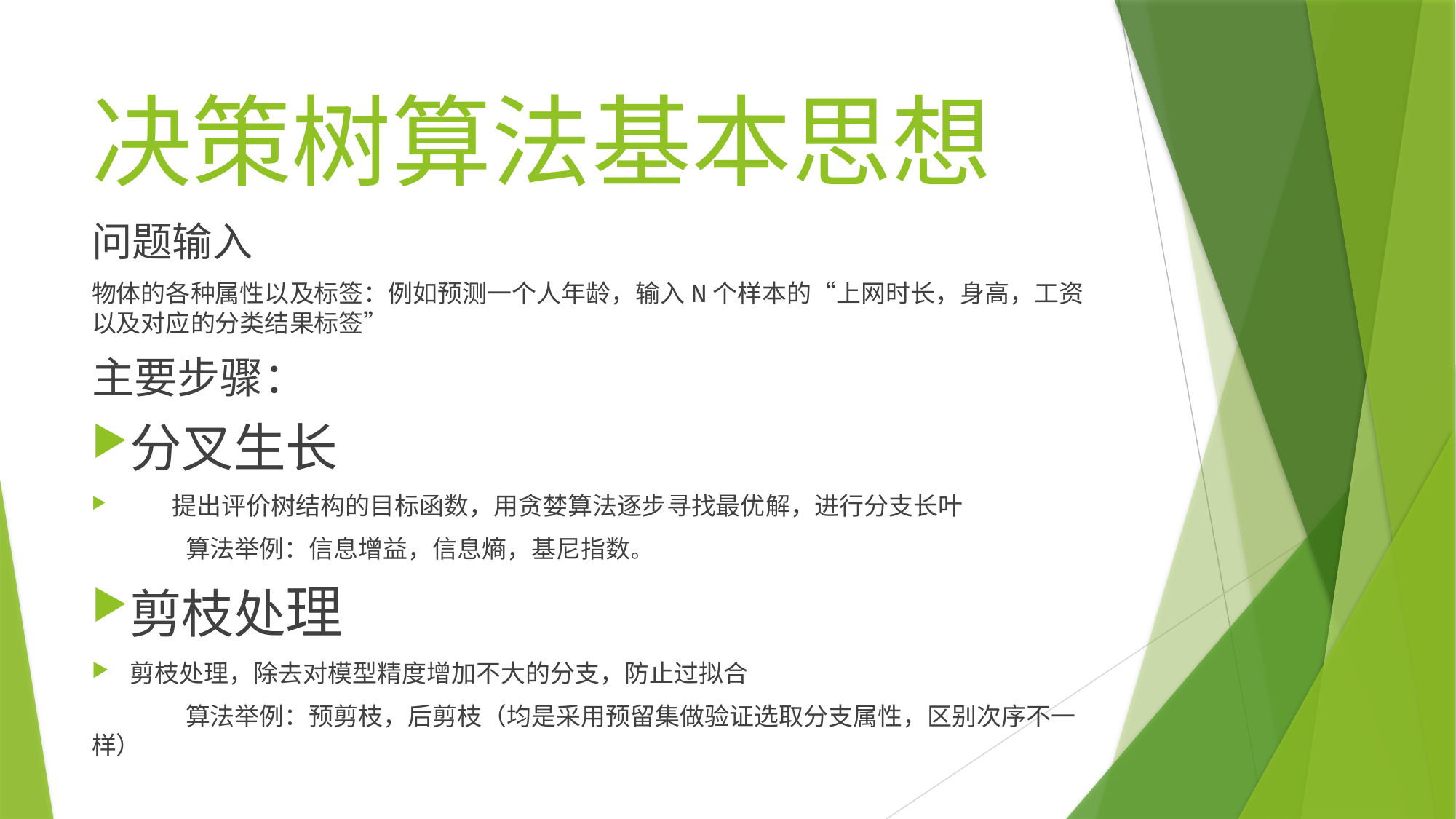

# 决策树算法基本思想
问题输入
物体的各种属性以及标签：例如预测一个人年龄，输入N个样本的“上网时长，身高，工资以及对应的分类结果标签”
主要步骤：
分叉生长
        提出评价树结构的目标函数，用贪婪算法逐步寻找最优解，进行分支长叶
		算法举例：信息增益，信息熵，基尼指数。
剪枝处理
剪枝处理，除去对模型精度增加不大的分支，防止过拟合
	算法举例：预剪枝，后剪枝（均是采用预留集做验证选取分支属性，区别次序不一样）